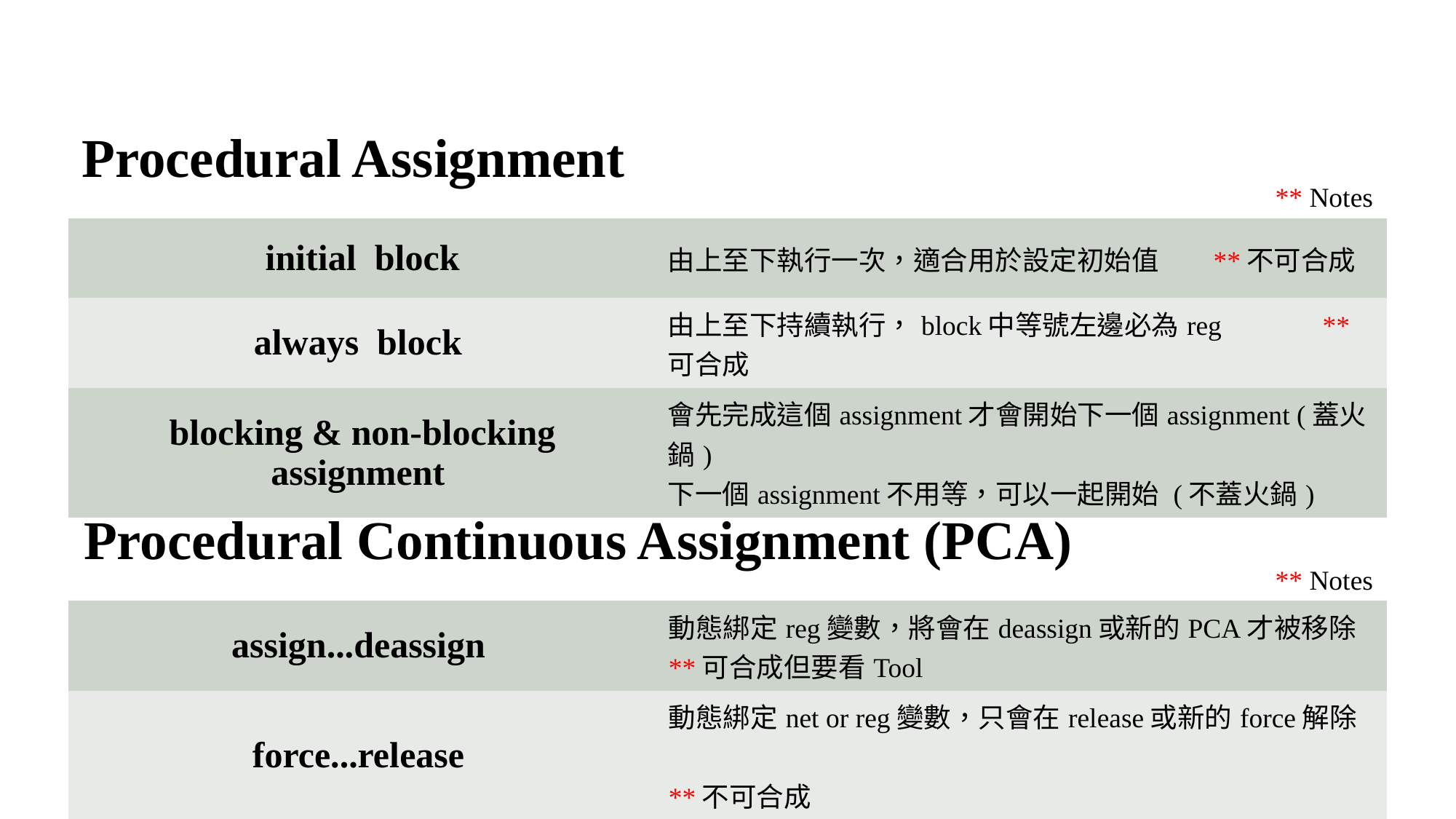

Procedural Assignment
** Notes
| initial block | 由上至下執行一次，適合用於設定初始值 \*\*不可合成 |
| --- | --- |
| always block | 由上至下持續執行，block中等號左邊必為reg \*\*可合成 |
| blocking & non-blocking assignment | 會先完成這個assignment才會開始下一個assignment (蓋火鍋) 下一個assignment不用等，可以一起開始 (不蓋火鍋) |
Procedural Continuous Assignment (PCA)
** Notes
| assign...deassign | 動態綁定reg變數，將會在deassign或新的PCA才被移除 \*\*可合成但要看Tool |
| --- | --- |
| force...release | 動態綁定net or reg變數，只會在release或新的force解除 \*\*不可合成 |
29